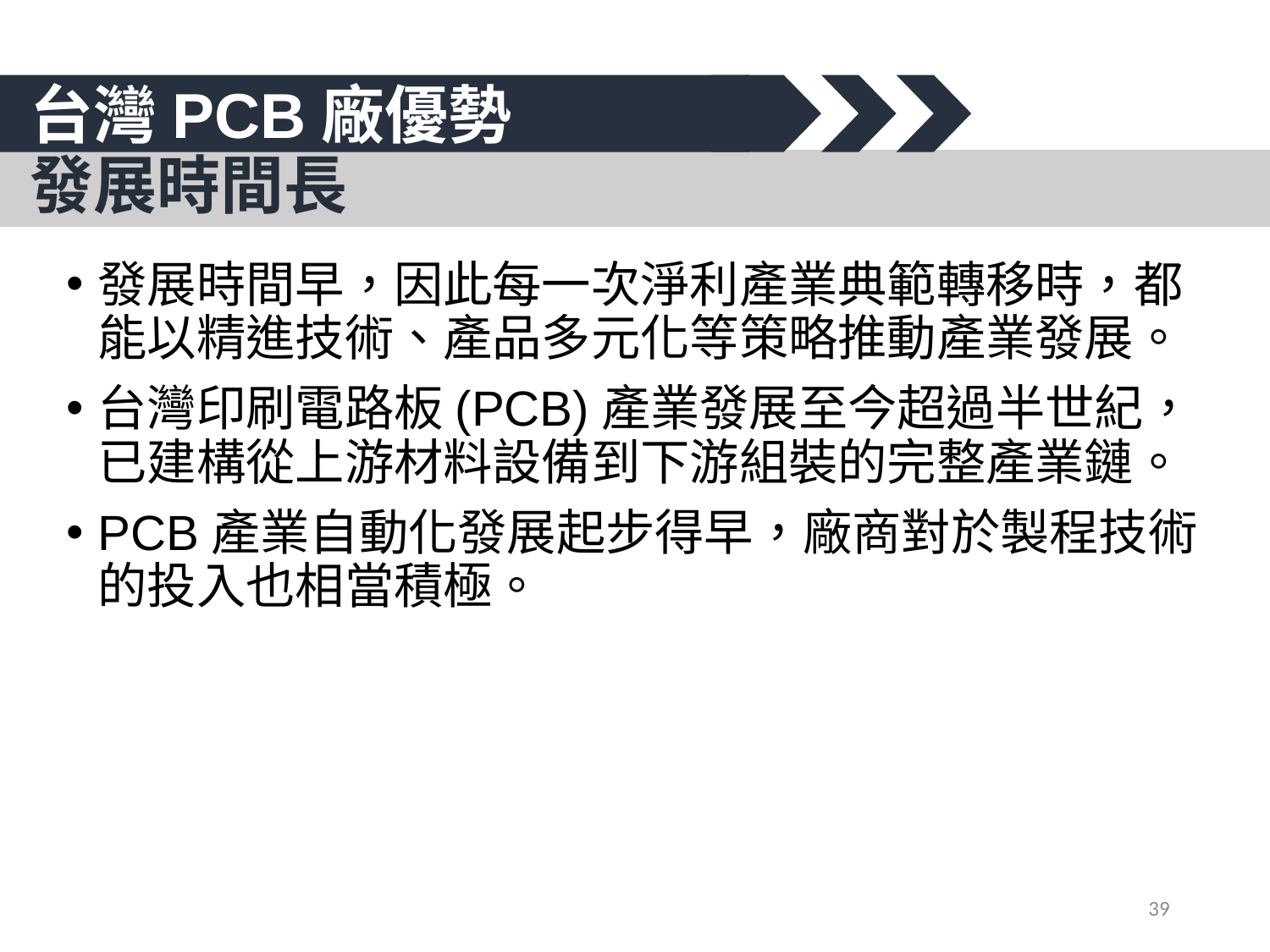

台灣PCB廠優勢
發展時間長
發展時間早，因此每一次淨利產業典範轉移時，都能以精進技術、產品多元化等策略推動產業發展。
台灣印刷電路板(PCB)產業發展至今超過半世紀，已建構從上游材料設備到下游組裝的完整產業鏈。
PCB產業自動化發展起步得早，廠商對於製程技術的投入也相當積極。
39